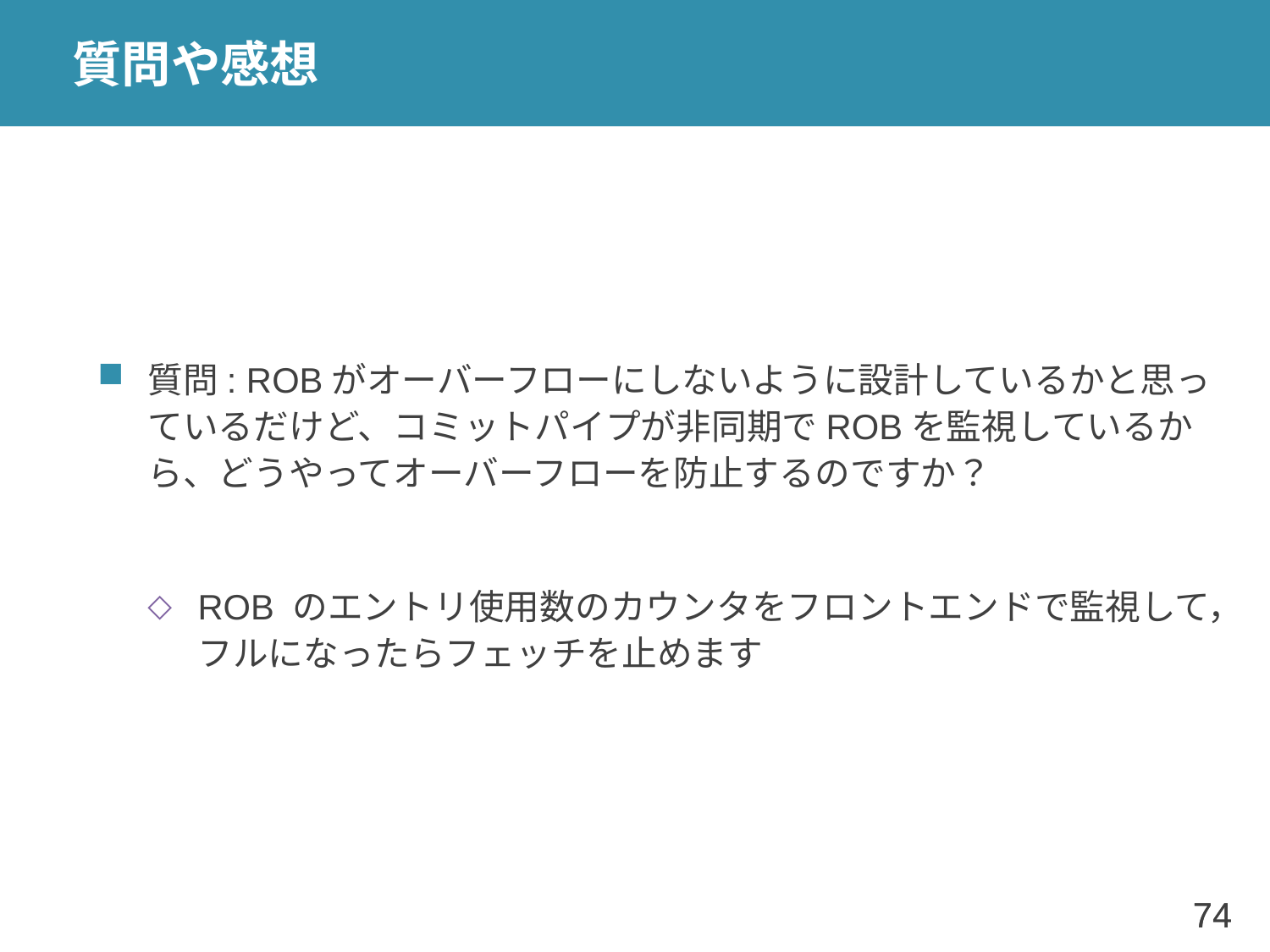

# 質問や感想
質問: ROBがオーバーフローにしないように設計しているかと思っているだけど、コミットパイプが非同期でROBを監視しているから、どうやってオーバーフローを防止するのですか？

ROB のエントリ使用数のカウンタをフロントエンドで監視して，フルになったらフェッチを止めます